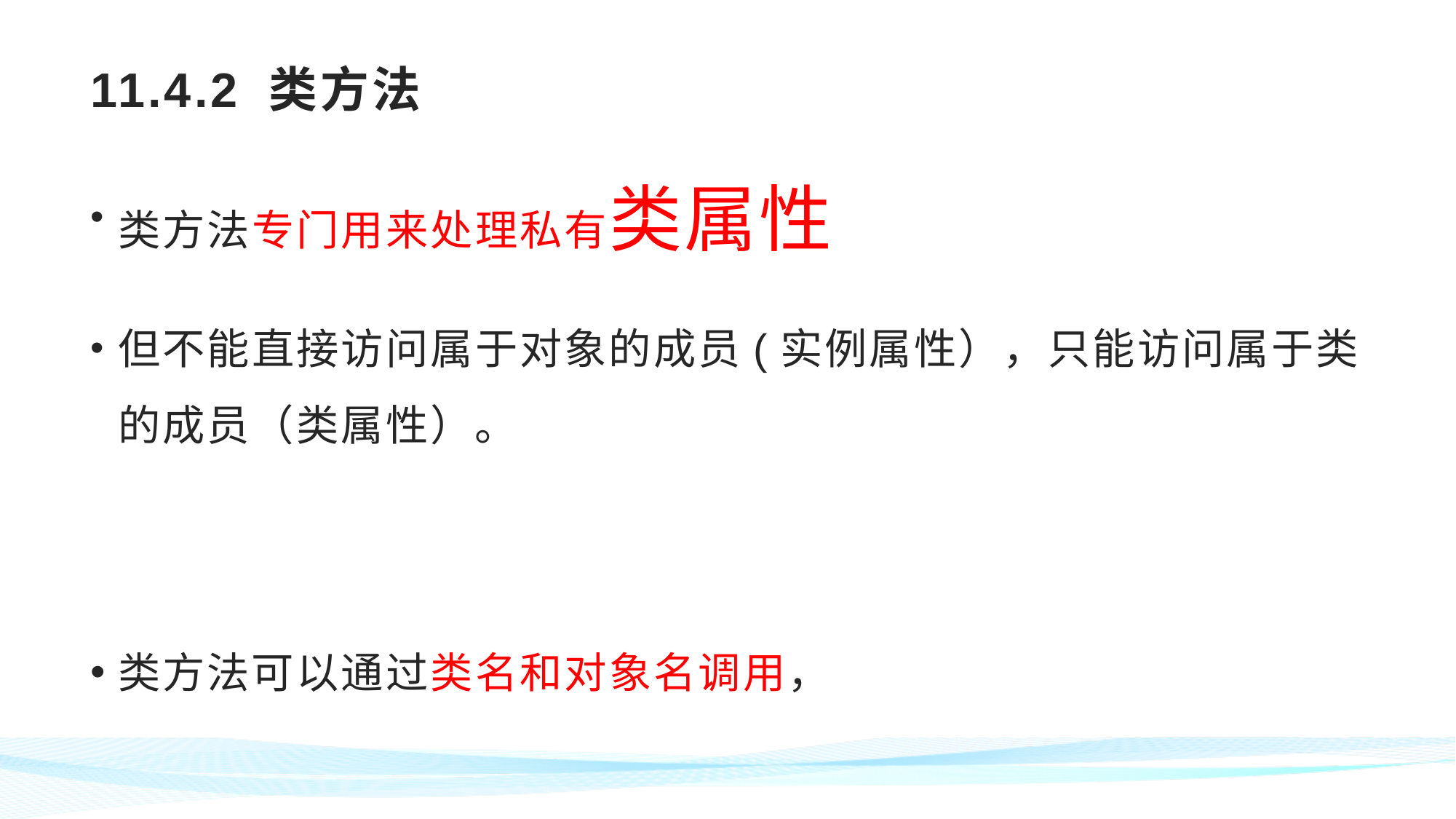

# 11.4.2 类方法
类方法专门用来处理私有类属性
但不能直接访问属于对象的成员(实例属性），只能访问属于类的成员（类属性）。

类方法可以通过类名和对象名调用，